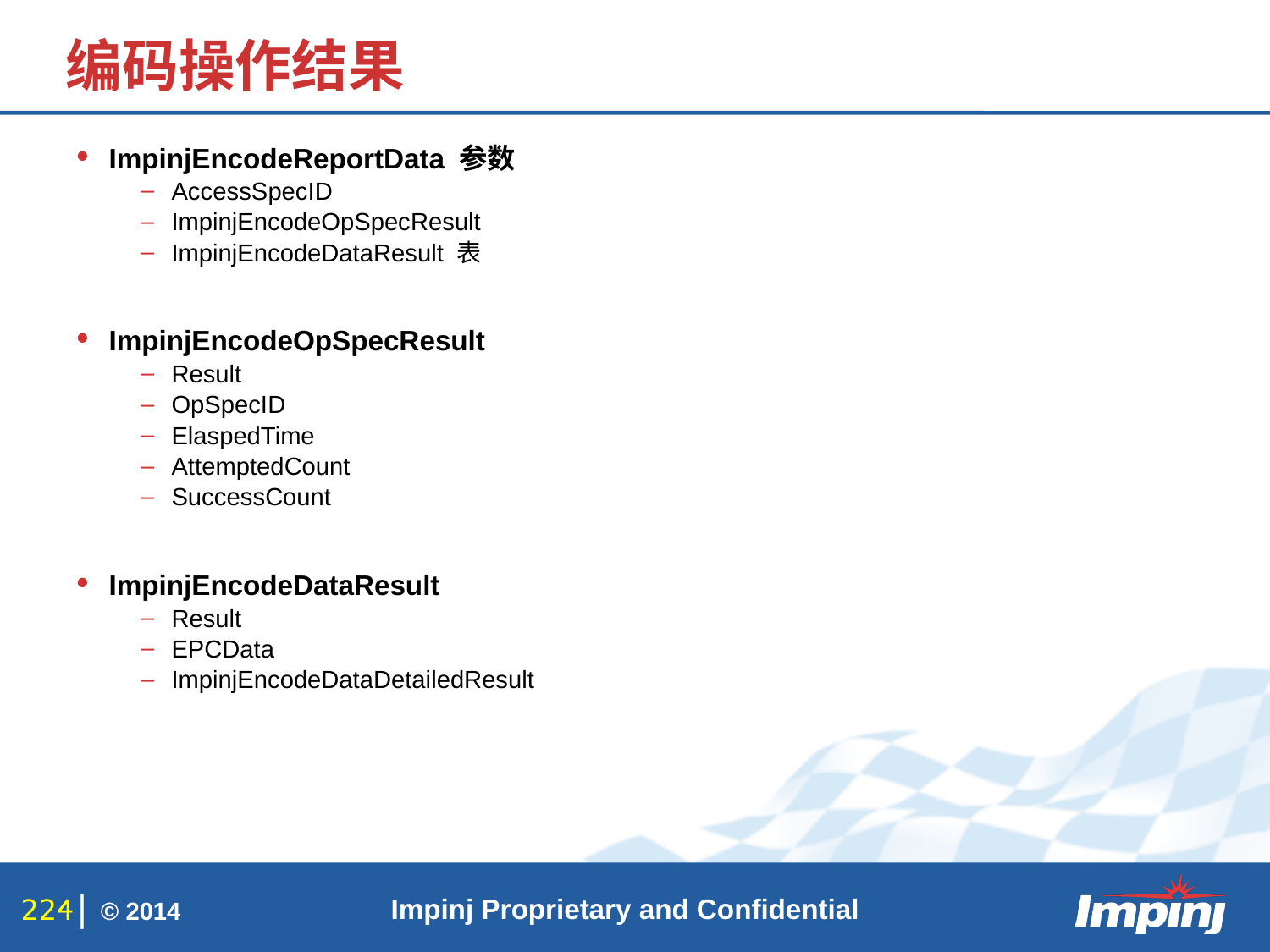

# 编码操作结果
ImpinjEncodeReportData 参数
AccessSpecID
ImpinjEncodeOpSpecResult
ImpinjEncodeDataResult 表

ImpinjEncodeOpSpecResult
Result
OpSpecID
ElaspedTime
AttemptedCount
SuccessCount

ImpinjEncodeDataResult
Result
EPCData
ImpinjEncodeDataDetailedResult